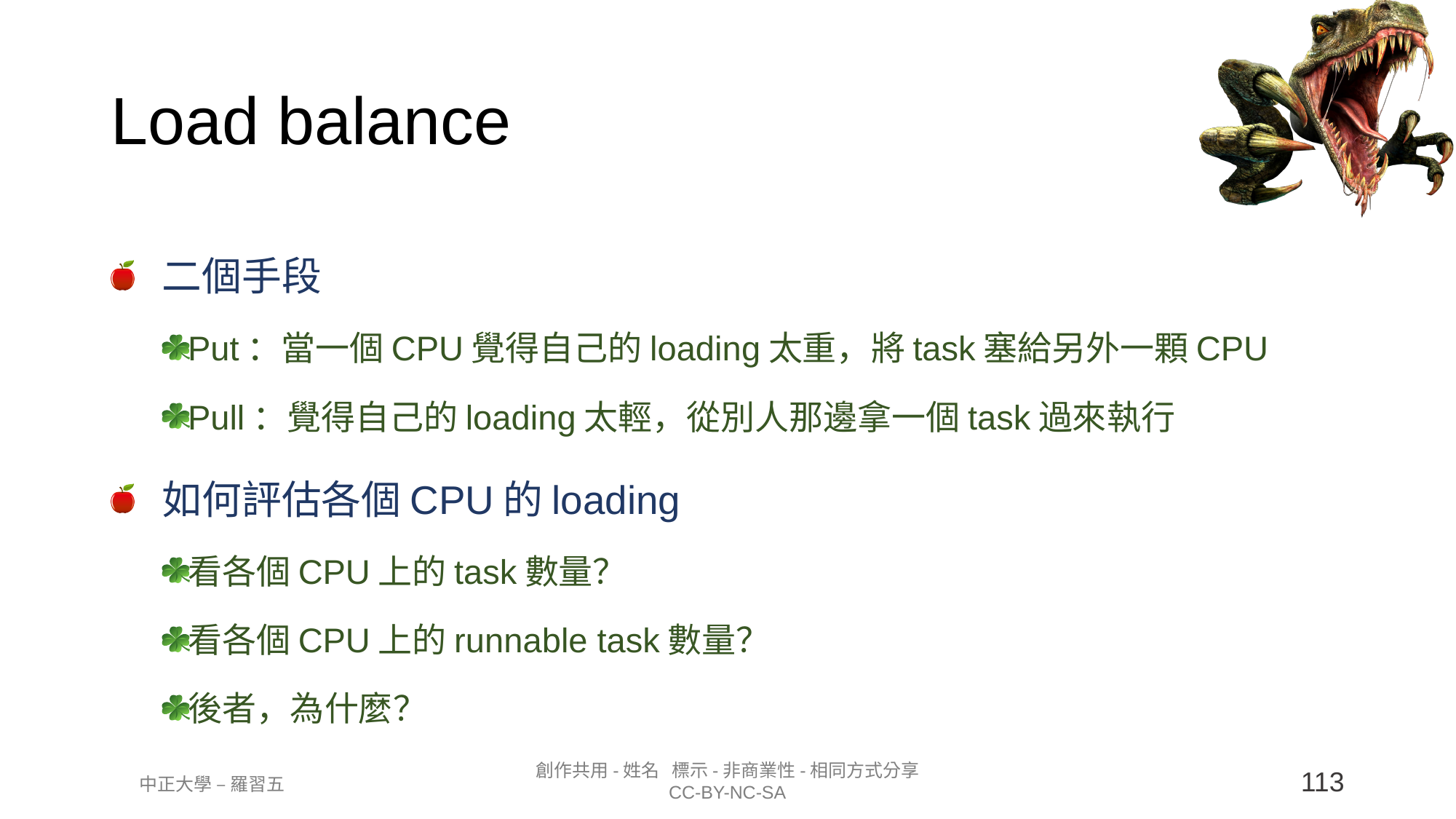

# Load balance
二個手段
Put：當一個CPU覺得自己的loading太重，將task塞給另外一顆CPU
Pull：覺得自己的loading太輕，從別人那邊拿一個task過來執行
如何評估各個CPU的loading
看各個CPU上的task數量？
看各個CPU上的runnable task數量？
後者，為什麼？